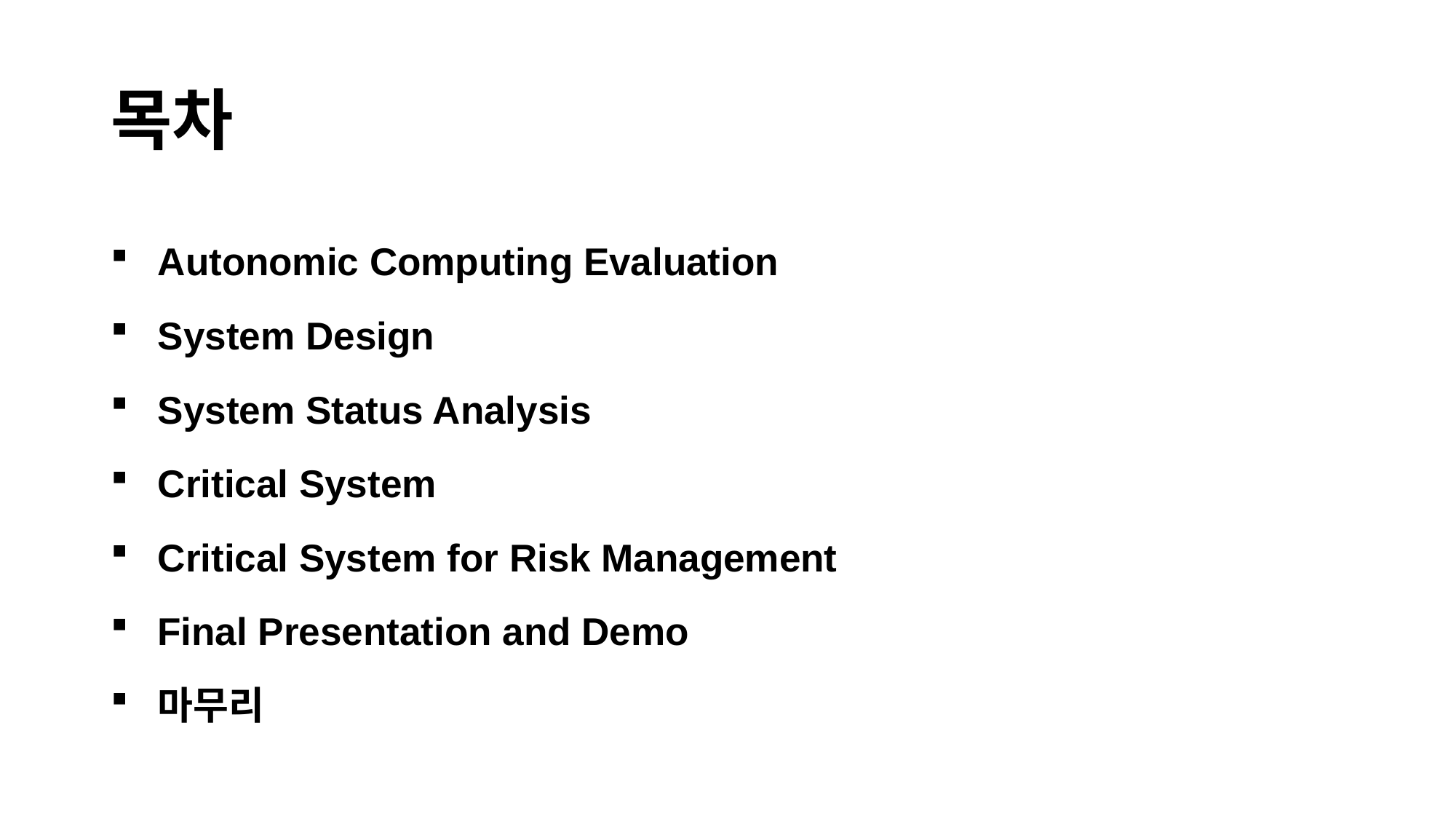

# 목차
Autonomic Computing Evaluation
System Design
System Status Analysis
Critical System
Critical System for Risk Management
Final Presentation and Demo
마무리